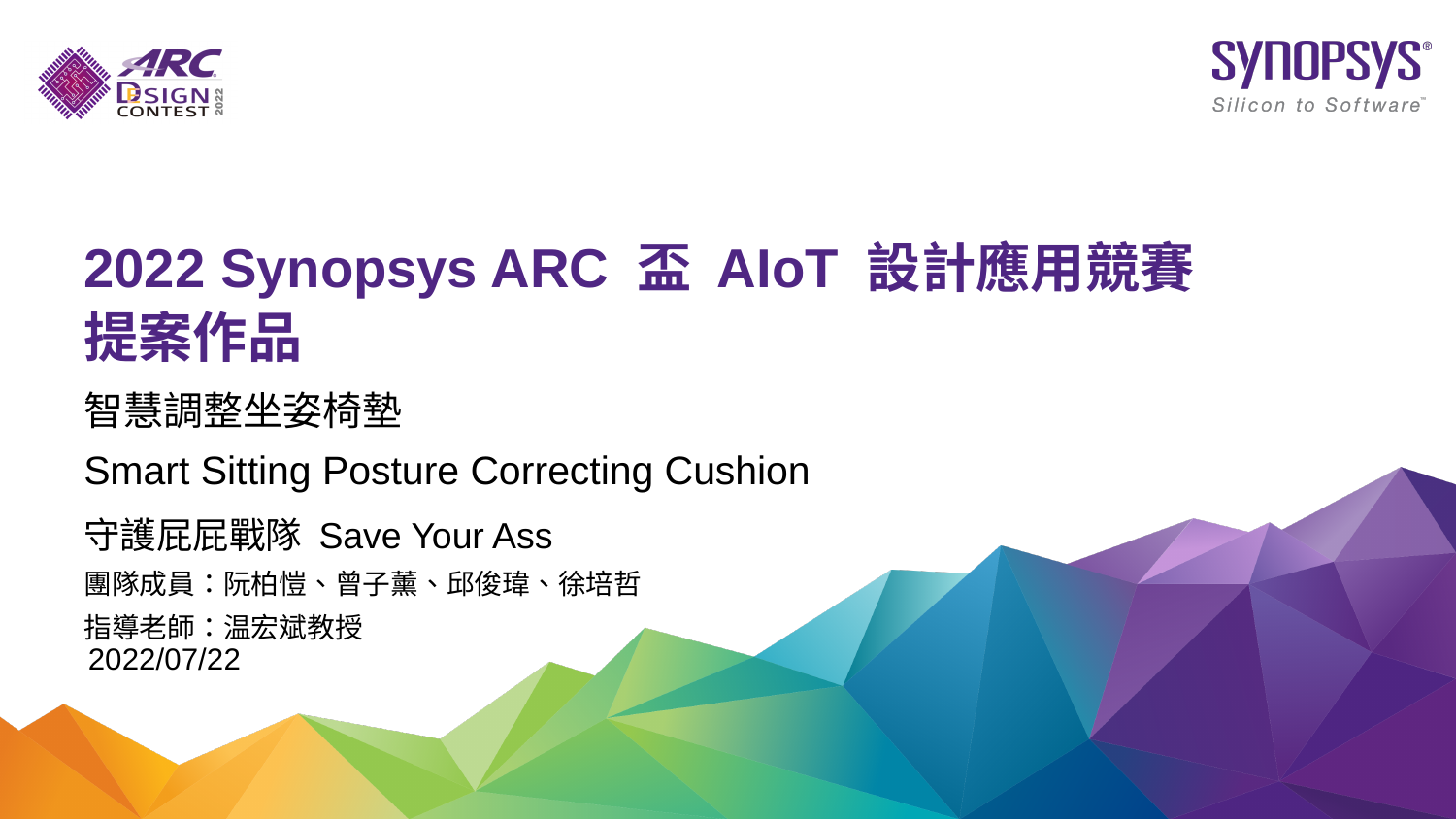

2022 Synopsys ARC 盃 AIoT 設計應用競賽
提案作品
智慧調整坐姿椅墊
Smart Sitting Posture Correcting Cushion
守護屁屁戰隊 Save Your Ass
團隊成員：阮柏愷、曾子薰、邱俊瑋、徐培哲
指導老師：温宏斌教授
2022/07/22